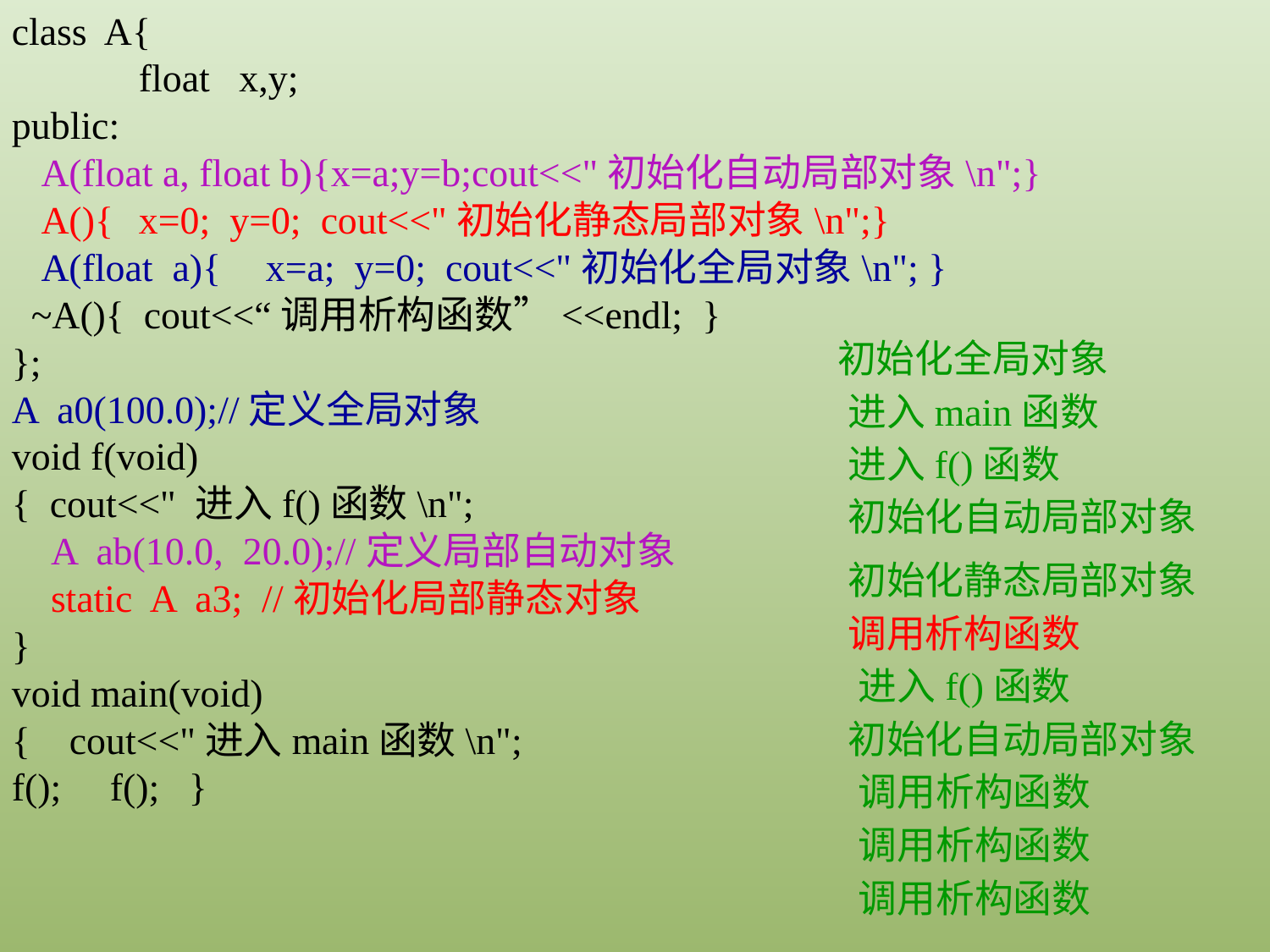

class  A{
	float   x,y;
public:
   A(float a, float b){x=a;y=b;cout<<"初始化自动局部对象\n";}
   A(){	x=0;  y=0;  cout<<"初始化静态局部对象\n";}
   A(float  a){	x=a;  y=0;  cout<<"初始化全局对象\n"; }
  ~A(){  cout<<“调用析构函数”<<endl;  }
};
A  a0(100.0);//定义全局对象
void f(void)
{  cout<<" 进入f()函数\n";
    A  ab(10.0,  20.0);//定义局部自动对象
    static  A  a3;  //初始化局部静态对象
}
void main(void)
{    cout<<"进入main函数\n";
f();     f();   }
初始化全局对象
进入main函数
进入f()函数
初始化自动局部对象
初始化静态局部对象
调用析构函数
进入f()函数
初始化自动局部对象
调用析构函数
调用析构函数
调用析构函数
683